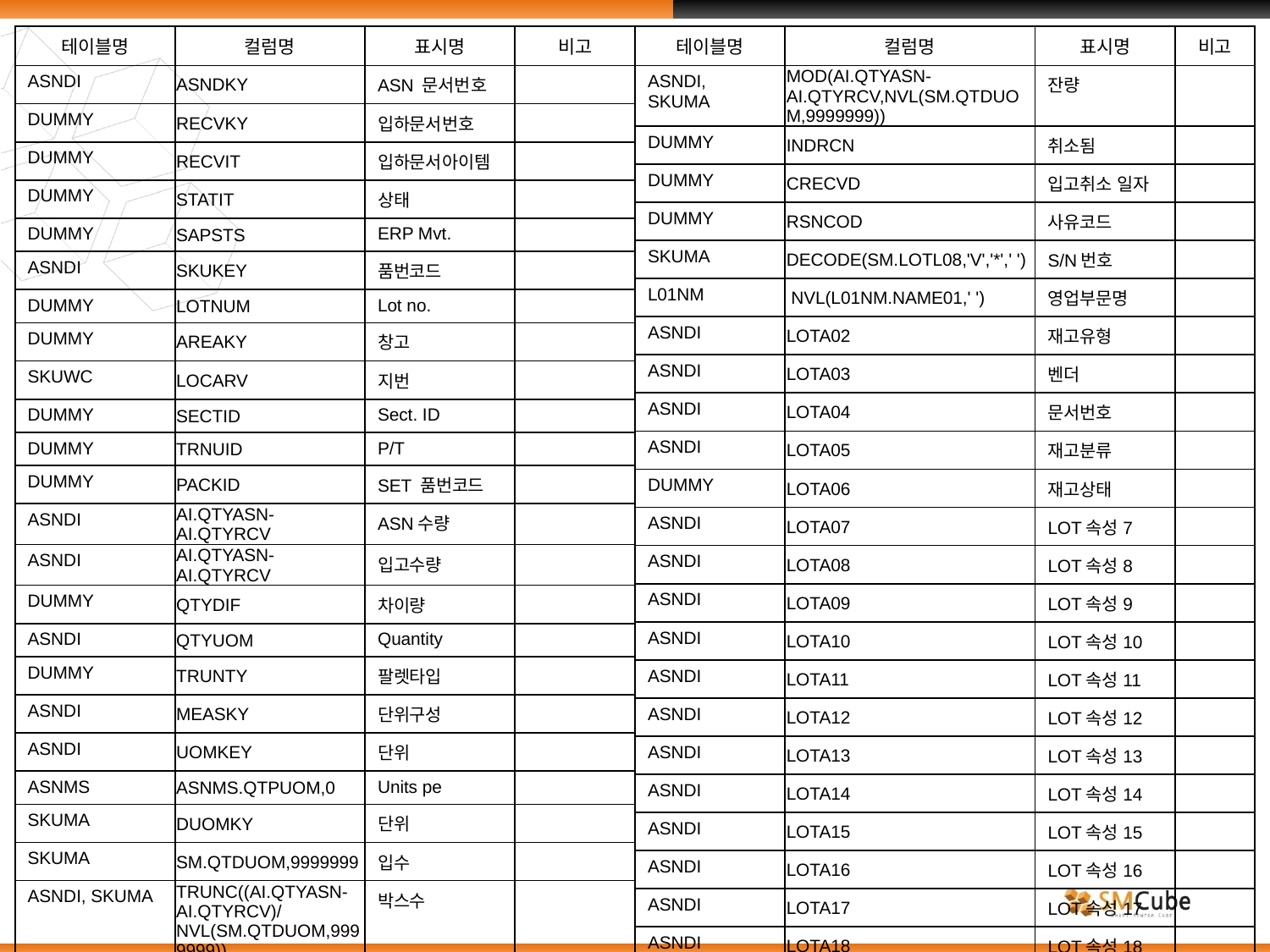

| 테이블명 | 컬럼명 | 표시명 | 비고 |
| --- | --- | --- | --- |
| ASNDI | ASNDKY | ASN 문서번호 |  |
| DUMMY | RECVKY | 입하문서번호 |  |
| DUMMY | RECVIT | 입하문서아이템 |  |
| DUMMY | STATIT | 상태 |  |
| DUMMY | SAPSTS | ERP Mvt. |  |
| ASNDI | SKUKEY | 품번코드 |  |
| DUMMY | LOTNUM | Lot no. |  |
| DUMMY | AREAKY | 창고 |  |
| SKUWC | LOCARV | 지번 |  |
| DUMMY | SECTID | Sect. ID |  |
| DUMMY | TRNUID | P/T |  |
| DUMMY | PACKID | SET 품번코드 |  |
| ASNDI | AI.QTYASN-AI.QTYRCV | ASN수량 |  |
| ASNDI | AI.QTYASN-AI.QTYRCV | 입고수량 |  |
| DUMMY | QTYDIF | 차이량 |  |
| ASNDI | QTYUOM | Quantity |  |
| DUMMY | TRUNTY | 팔렛타입 |  |
| ASNDI | MEASKY | 단위구성 |  |
| ASNDI | UOMKEY | 단위 |  |
| ASNMS | ASNMS.QTPUOM,0 | Units pe |  |
| SKUMA | DUOMKY | 단위 |  |
| SKUMA | SM.QTDUOM,9999999 | 입수 |  |
| ASNDI, SKUMA | TRUNC((AI.QTYASN-AI.QTYRCV)/NVL(SM.QTDUOM,9999999)) | 박스수 |  |
| 테이블명 | 컬럼명 | 표시명 | 비고 |
| --- | --- | --- | --- |
| ASNDI, SKUMA | MOD(AI.QTYASN-AI.QTYRCV,NVL(SM.QTDUOM,9999999)) | 잔량 |  |
| DUMMY | INDRCN | 취소됨 |  |
| DUMMY | CRECVD | 입고취소 일자 |  |
| DUMMY | RSNCOD | 사유코드 |  |
| SKUMA | DECODE(SM.LOTL08,'V','\*',' ') | S/N번호 |  |
| L01NM | NVL(L01NM.NAME01,' ') | 영업부문명 |  |
| ASNDI | LOTA02 | 재고유형 |  |
| ASNDI | LOTA03 | 벤더 |  |
| ASNDI | LOTA04 | 문서번호 |  |
| ASNDI | LOTA05 | 재고분류 |  |
| DUMMY | LOTA06 | 재고상태 |  |
| ASNDI | LOTA07 | LOT속성7 |  |
| ASNDI | LOTA08 | LOT속성8 |  |
| ASNDI | LOTA09 | LOT속성9 |  |
| ASNDI | LOTA10 | LOT속성10 |  |
| ASNDI | LOTA11 | LOT속성11 |  |
| ASNDI | LOTA12 | LOT속성12 |  |
| ASNDI | LOTA13 | LOT속성13 |  |
| ASNDI | LOTA14 | LOT속성14 |  |
| ASNDI | LOTA15 | LOT속성15 |  |
| ASNDI | LOTA16 | LOT속성16 |  |
| ASNDI | LOTA17 | LOT속성17 |  |
| ASNDI | LOTA18 | LOT속성18 |  |